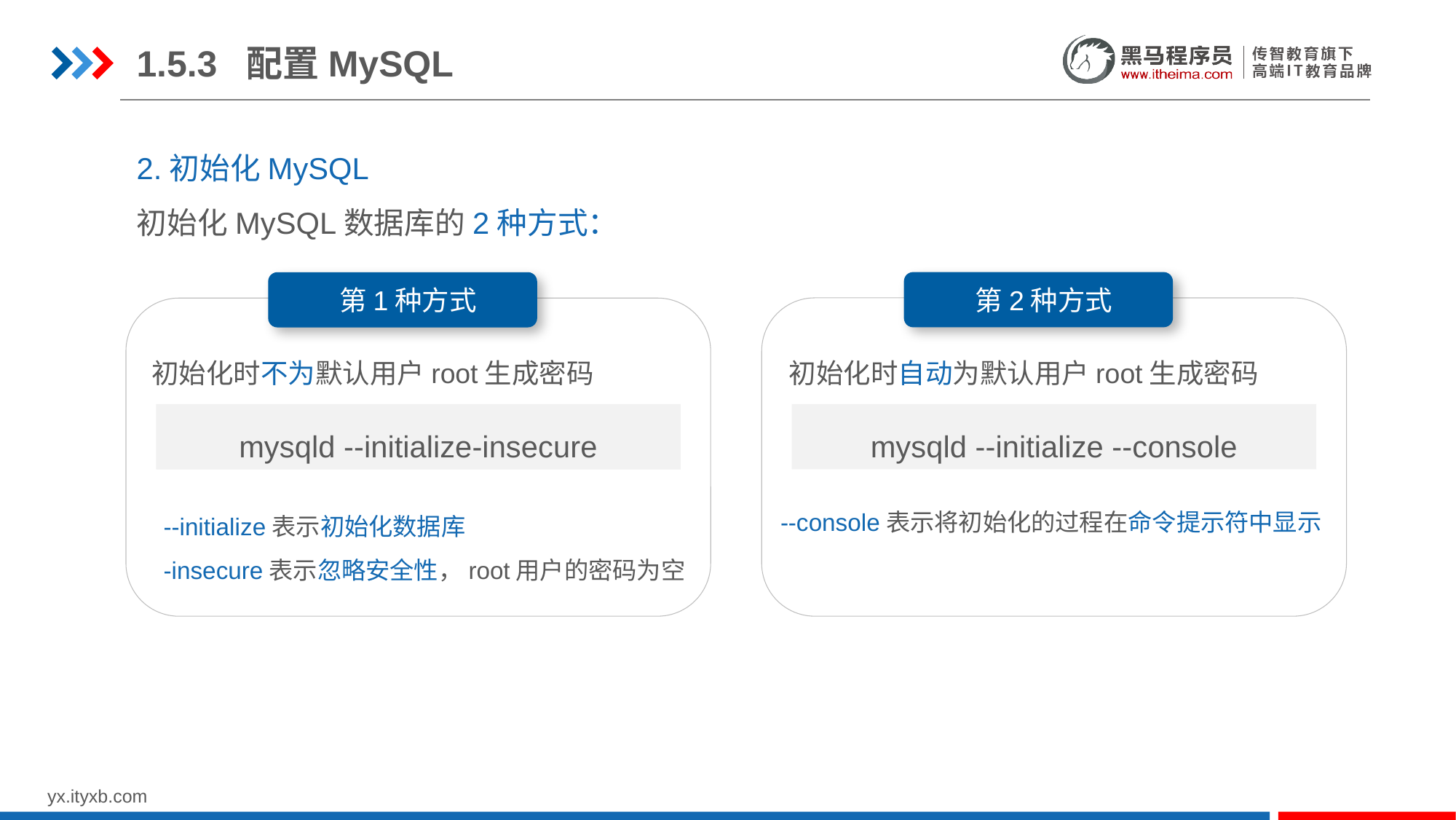

1.5.3  配置MySQL
2.初始化MySQL
初始化MySQL数据库的2种方式：

第2种方式
第1种方式

初始化时不为默认用户root生成密码
初始化时自动为默认用户root生成密码
mysqld --initialize --console
mysqld --initialize-insecure
--initialize表示初始化数据库
-insecure表示忽略安全性，root用户的密码为空
--console表示将初始化的过程在命令提示符中显示